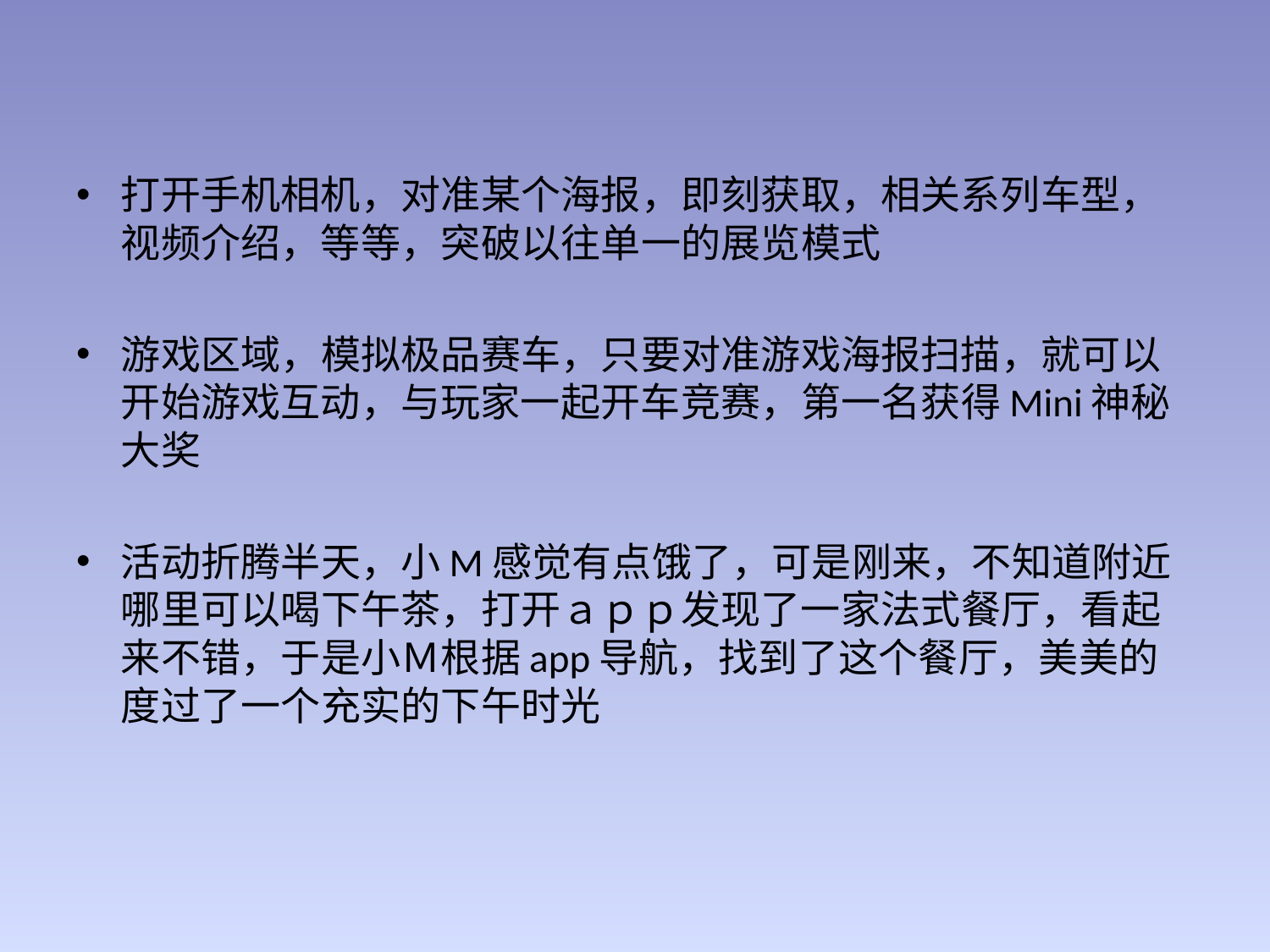

打开手机相机，对准某个海报，即刻获取，相关系列车型，视频介绍，等等，突破以往单一的展览模式

游戏区域，模拟极品赛车，只要对准游戏海报扫描，就可以开始游戏互动，与玩家一起开车竞赛，第一名获得Mini神秘大奖

活动折腾半天，小M感觉有点饿了，可是刚来，不知道附近哪里可以喝下午茶，打开ａｐｐ发现了一家法式餐厅，看起来不错，于是小Ｍ根据app导航，找到了这个餐厅，美美的度过了一个充实的下午时光